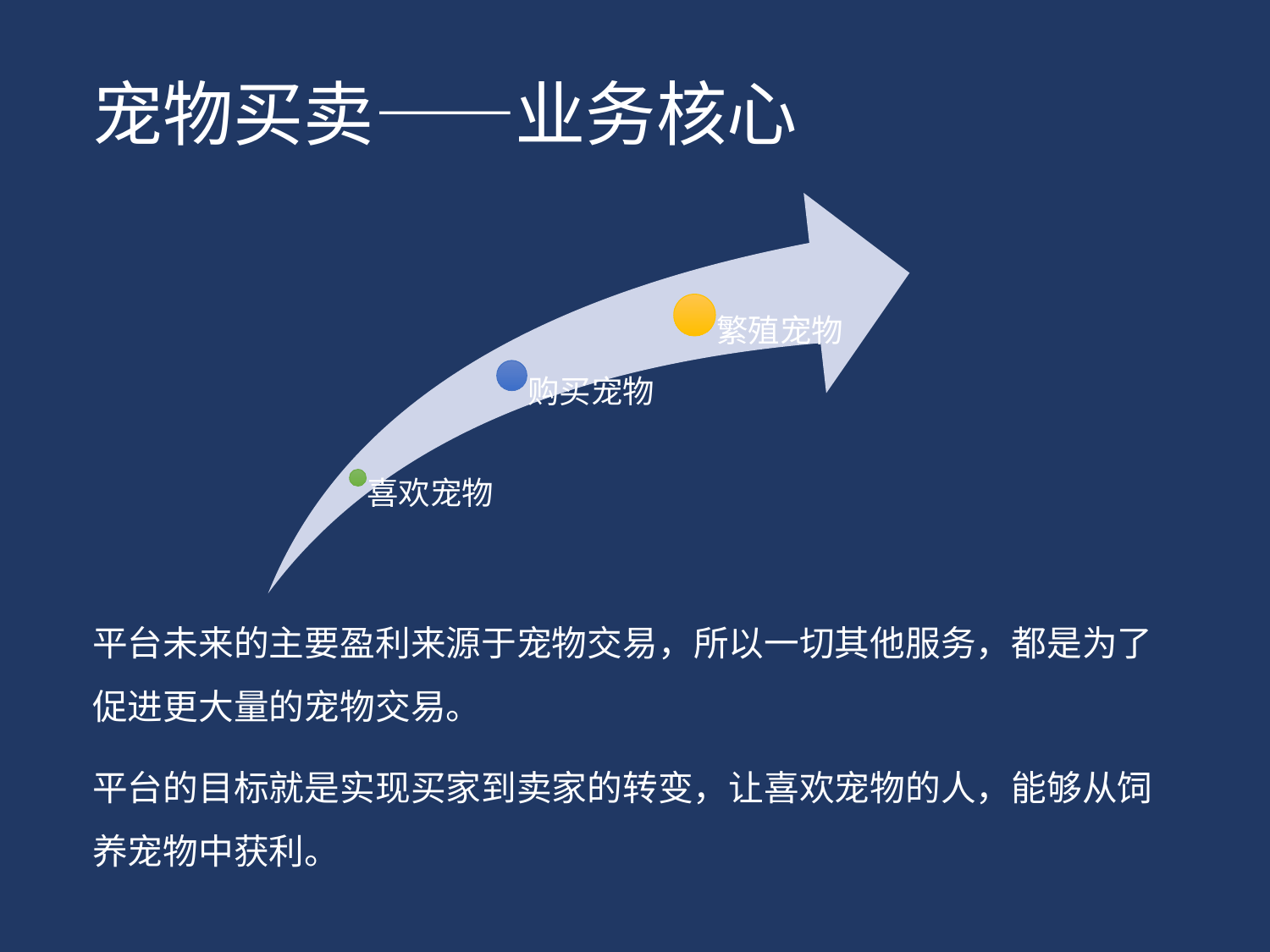

宠物买卖——业务核心
喜欢宠物
购买宠物
繁殖宠物
平台未来的主要盈利来源于宠物交易，所以一切其他服务，都是为了促进更大量的宠物交易。
平台的目标就是实现买家到卖家的转变，让喜欢宠物的人，能够从饲养宠物中获利。